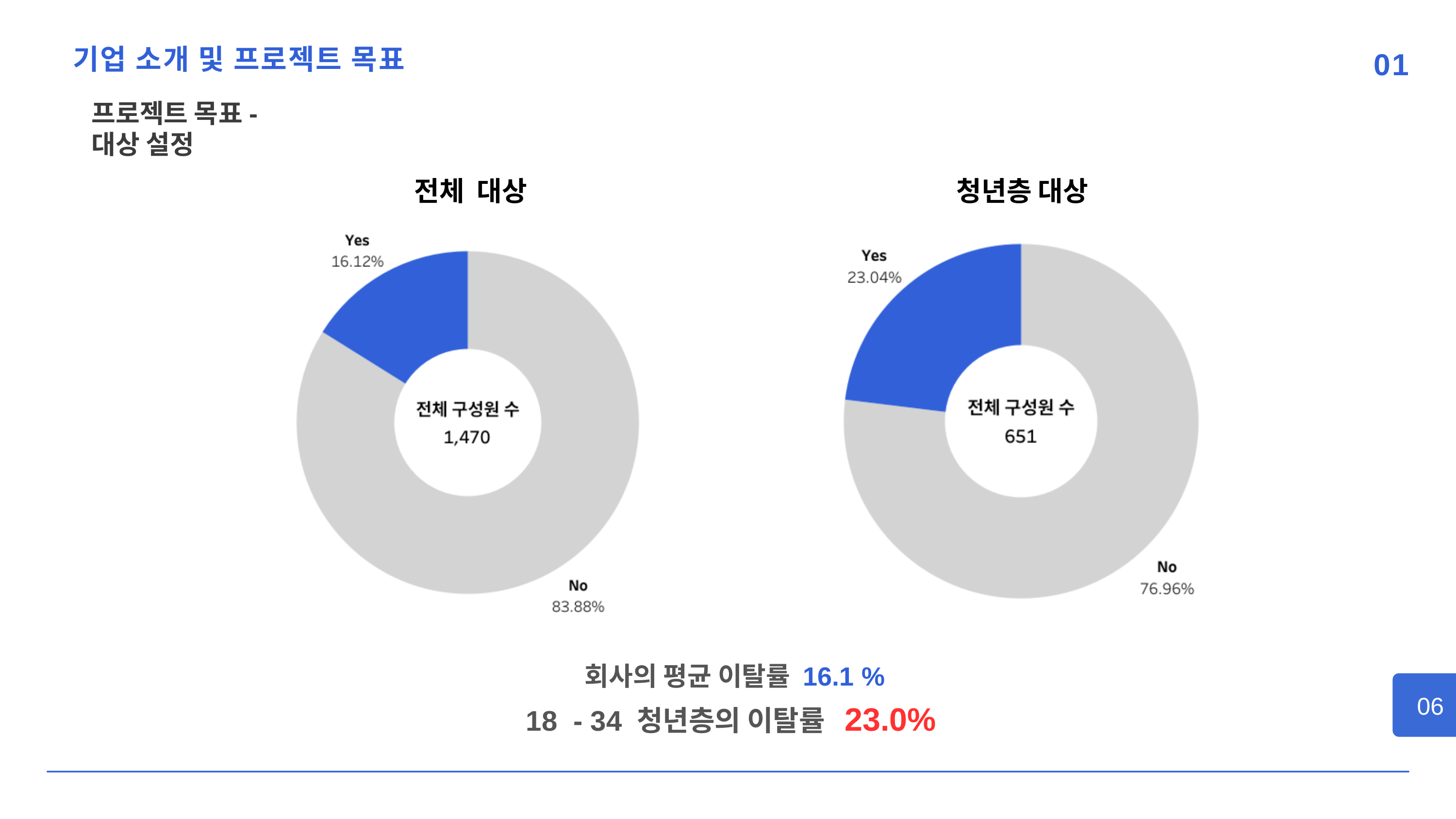

기업 소개 및 프로젝트 목표
01
프로젝트 목표- 대상 설정
전체  대상
청년층 대상

 회사의 평균 이탈률 16.1 %
06

 18  - 34 청년층의 이탈률  23.0%